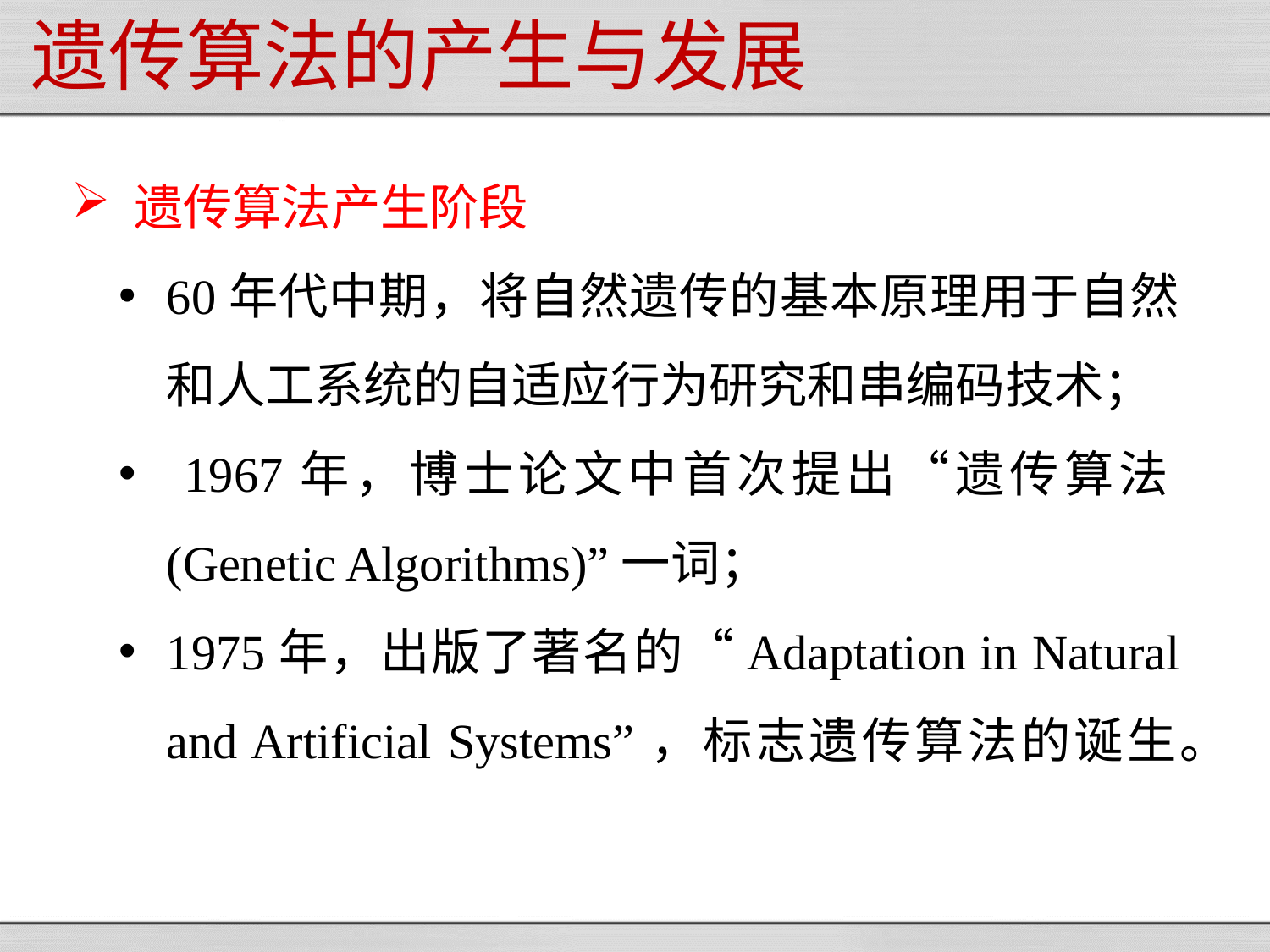

# 遗传算法的产生与发展
遗传算法产生阶段
60年代中期，将自然遗传的基本原理用于自然和人工系统的自适应行为研究和串编码技术；
 1967年，博士论文中首次提出“遗传算法(Genetic Algorithms)”一词；
1975年，出版了著名的“Adaptation in Natural and Artificial Systems”，标志遗传算法的诞生。